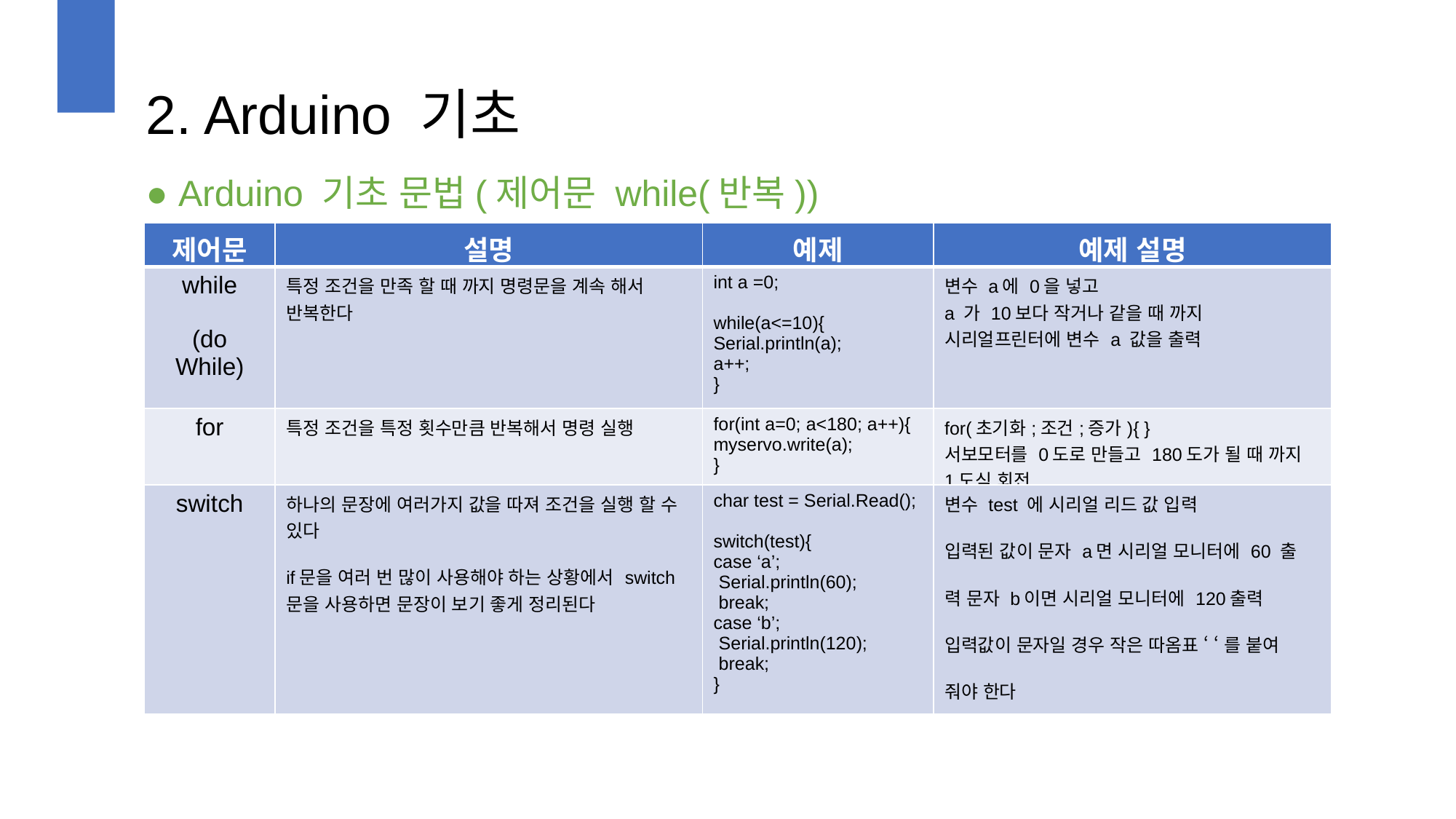

2. Arduino 기초
● Arduino 기초 문법(제어문 while(반복))
| 제어문 | 설명 | 예제 | 예제 설명 |
| --- | --- | --- | --- |
| while (do While) | 특정 조건을 만족 할 때 까지 명령문을 계속 해서 반복한다 | int a =0; while(a<=10){ Serial.println(a); a++; } | 변수 a에 0을 넣고 a 가 10보다 작거나 같을 때 까지 시리얼프린터에 변수 a 값을 출력 |
| for | 특정 조건을 특정 횟수만큼 반복해서 명령 실행 | for(int a=0; a<180; a++){ myservo.write(a); } | for(초기화;조건;증가){ } 서보모터를 0도로 만들고 180도가 될 때 까지 1도식 회전 |
| switch | 하나의 문장에 여러가지 값을 따져 조건을 실행 할 수 있다 if문을 여러 번 많이 사용해야 하는 상황에서 switch 문을 사용하면 문장이 보기 좋게 정리된다 | char test = Serial.Read(); switch(test){ case ‘a’; Serial.println(60); break; case ‘b’; Serial.println(120); break; } | 변수 test 에 시리얼 리드 값 입력 입력된 값이 문자 a면 시리얼 모니터에 60 출 력 문자 b이면 시리얼 모니터에 120출력 입력값이 문자일 경우 작은 따옴표 ‘ ‘ 를 붙여 줘야 한다 |